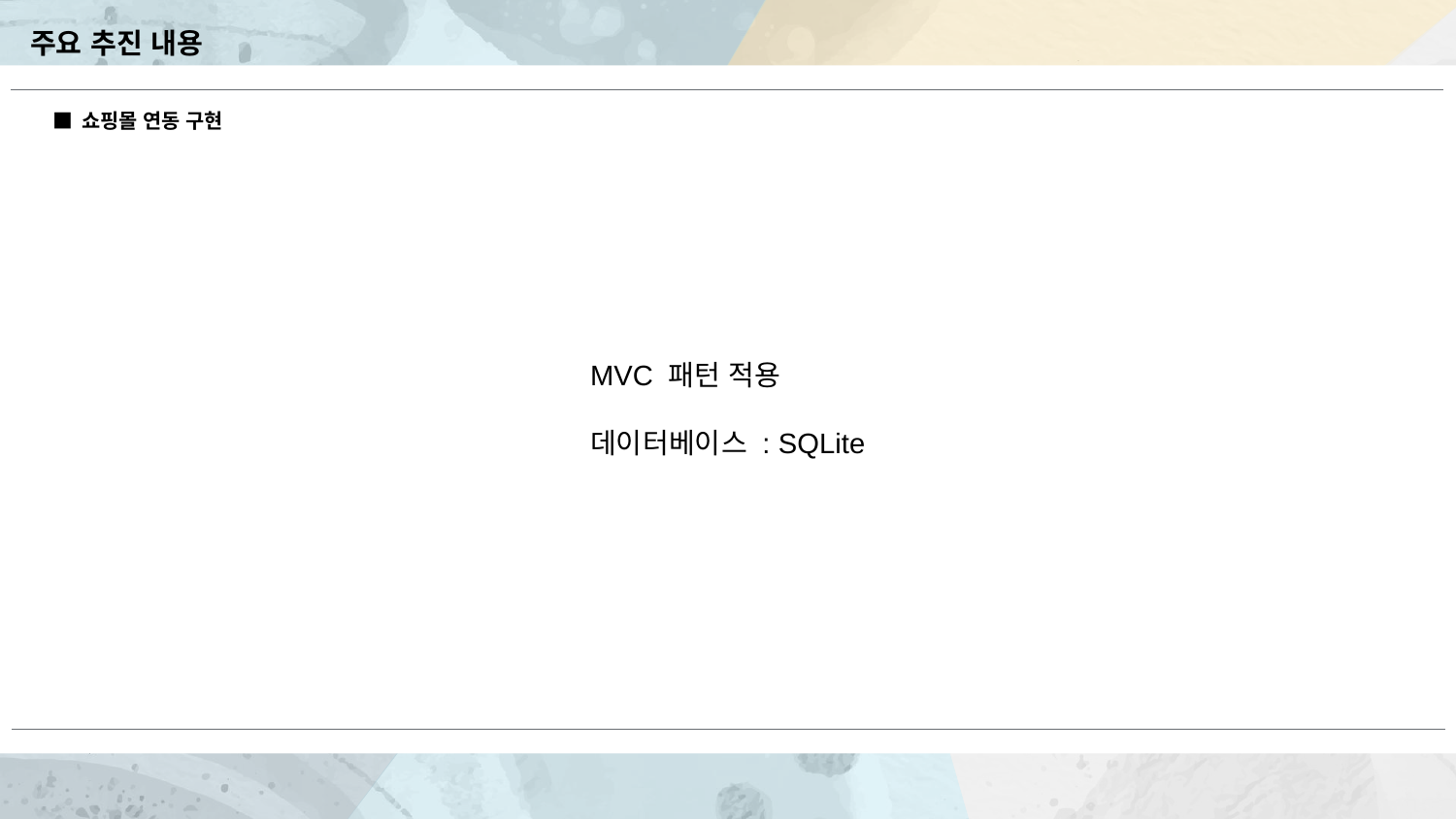

주요 추진 내용
■ 쇼핑몰 연동 구현
MVC 패턴 적용

데이터베이스 : SQLite